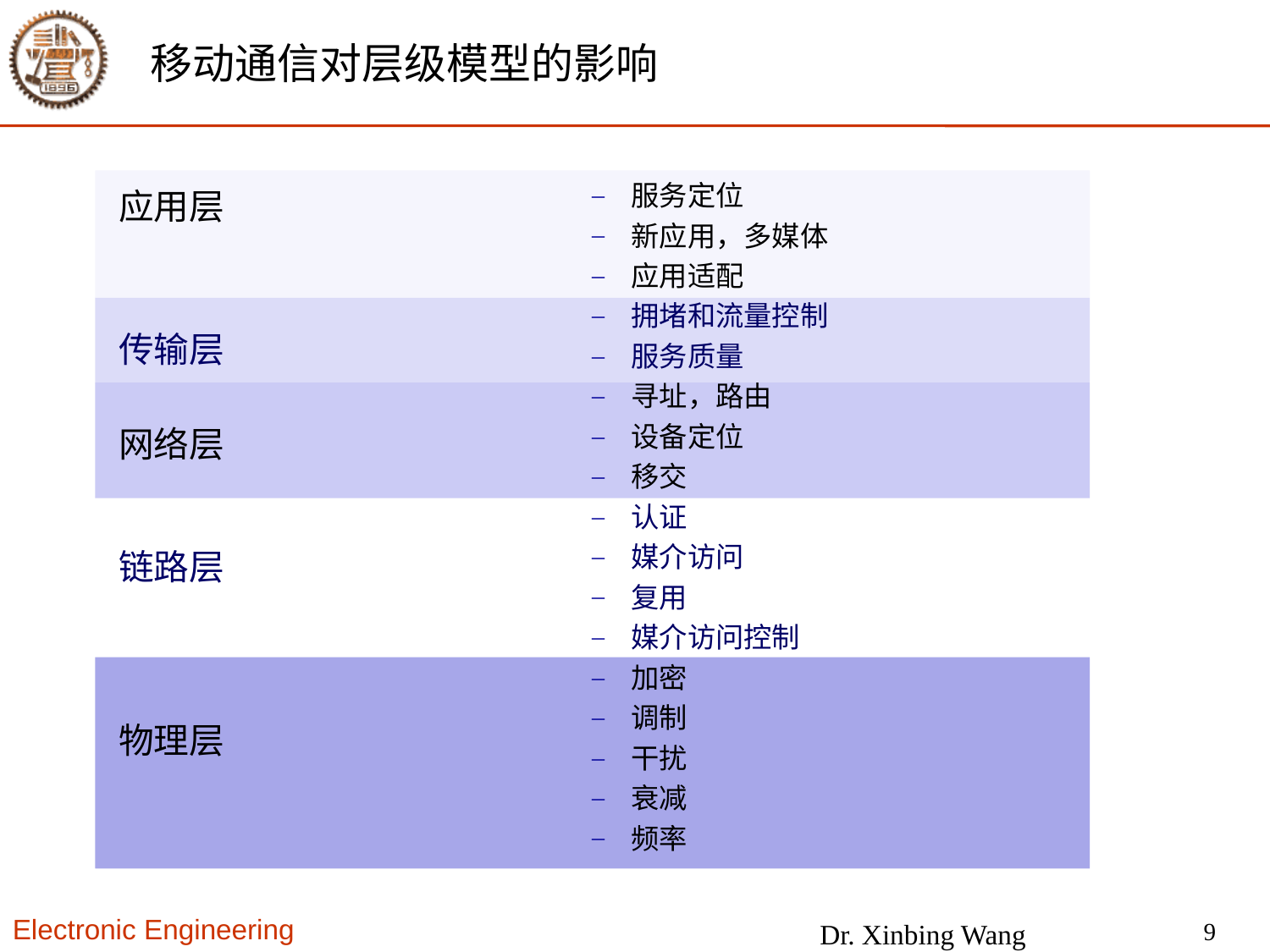

# 移动通信对层级模型的影响

服务定位
新应用，多媒体
应用适配
拥堵和流量控制
服务质量
寻址，路由
设备定位
移交
认证
媒介访问
复用
媒介访问控制
加密
调制
干扰
衰减
频率

应用层

传输层

网络层

链路层

物理层

9
Dr. Xinbing Wang